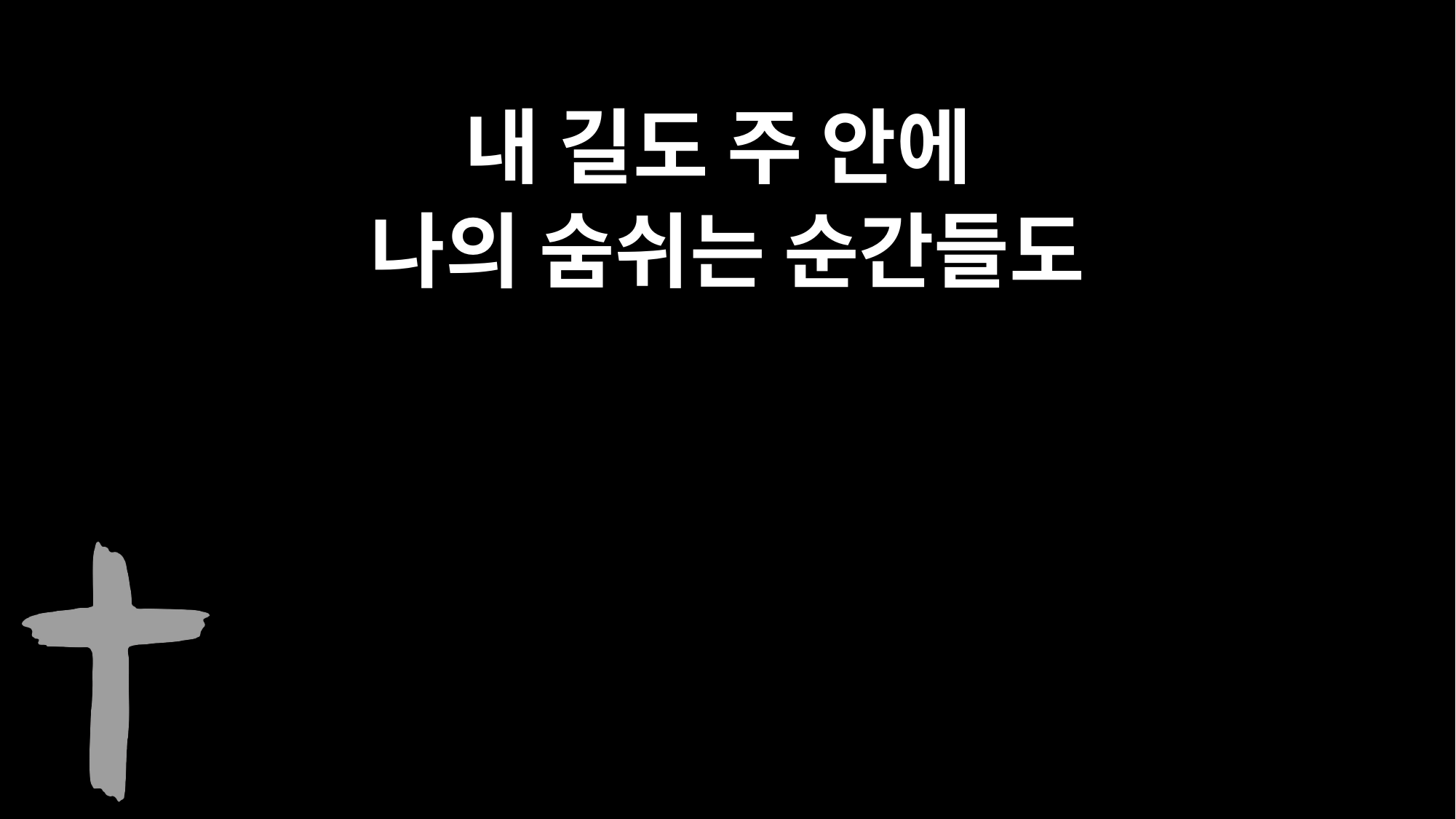

내 길도 주 안에
나의 숨쉬는 순간들도